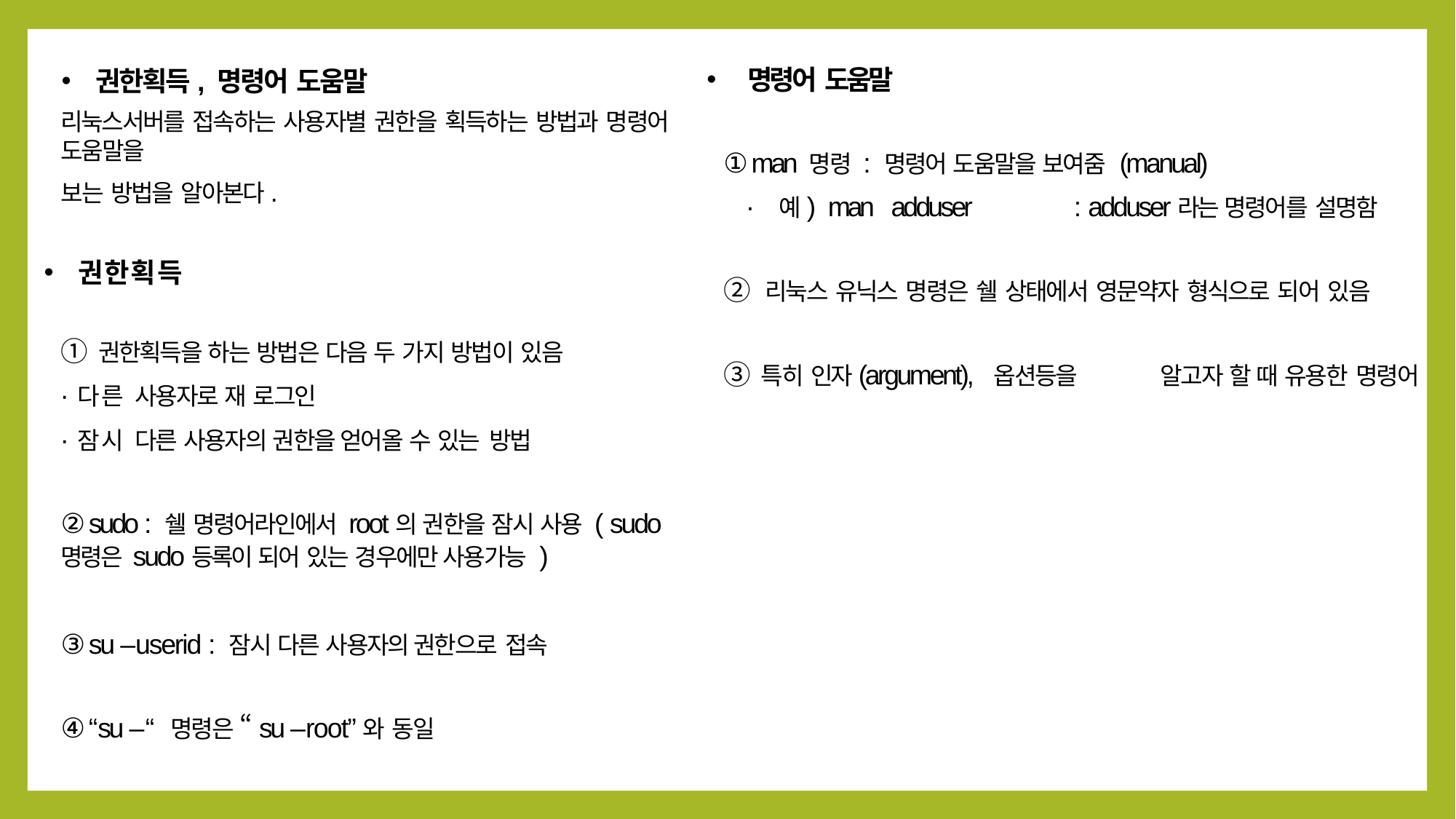

권한획득, 명령어 도움말
리눅스서버를 접속하는 사용자별 권한을 획득하는 방법과 명령어 도움말을
보는 방법을 알아본다.

권한획득

① 권한획득을 하는 방법은 다음 두 가지 방법이 있음
∙다른 사용자로 재 로그인
∙잠시 다른 사용자의 권한을 얻어올 수 있는 방법

② sudo : 쉘 명령어라인에서 root의 권한을 잠시 사용 ( sudo명령은 sudo등록이 되어 있는 경우에만 사용가능 )

③ su –userid : 잠시 다른 사용자의 권한으로 접속

④ “su –“ 명령은 “su –root”와 동일
명령어 도움말

① man 명령 : 명령어 도움말을 보여줌 (manual)
∙ 예)  man   adduser	: adduser라는 명령어를 설명함

② 리눅스 유닉스 명령은 쉘 상태에서 영문약자 형식으로 되어 있음

③ 특히 인자(argument),  옵션등을	알고자 할 때 유용한 명령어